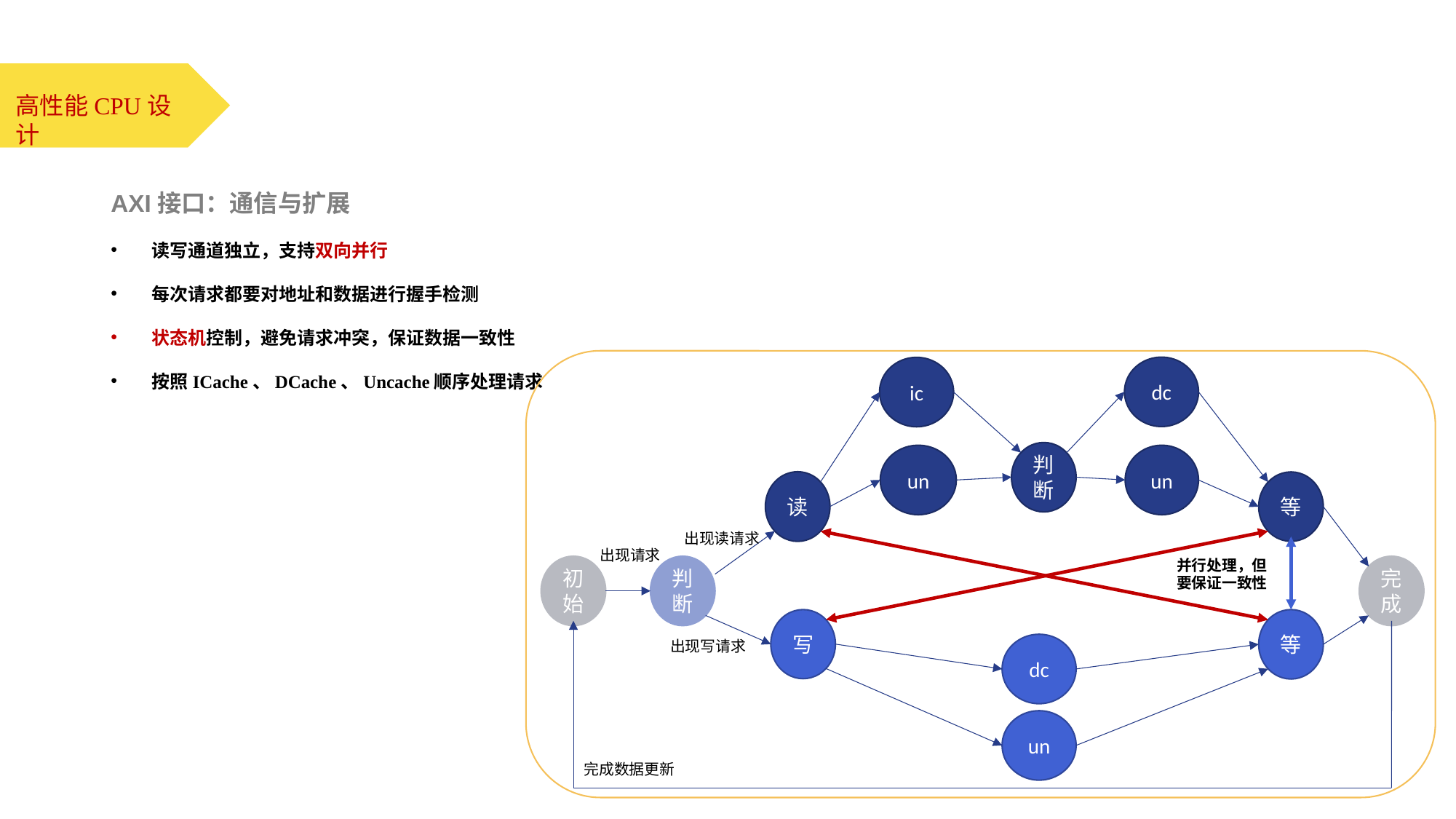

CPU设计
高性能CPU设计
AXI接口：通信与扩展

读写通道独立，支持双向并行

每次请求都要对地址和数据进行握手检测

状态机控制，避免请求冲突，保证数据一致性

按照ICache、DCache、Uncache顺序处理请求

dc
ic
判断
un
un
读
等
初始
判断
完成
等
写
dc
un
出现读请求
出现请求
并行处理，但要保证一致性
出现写请求
完成数据更新